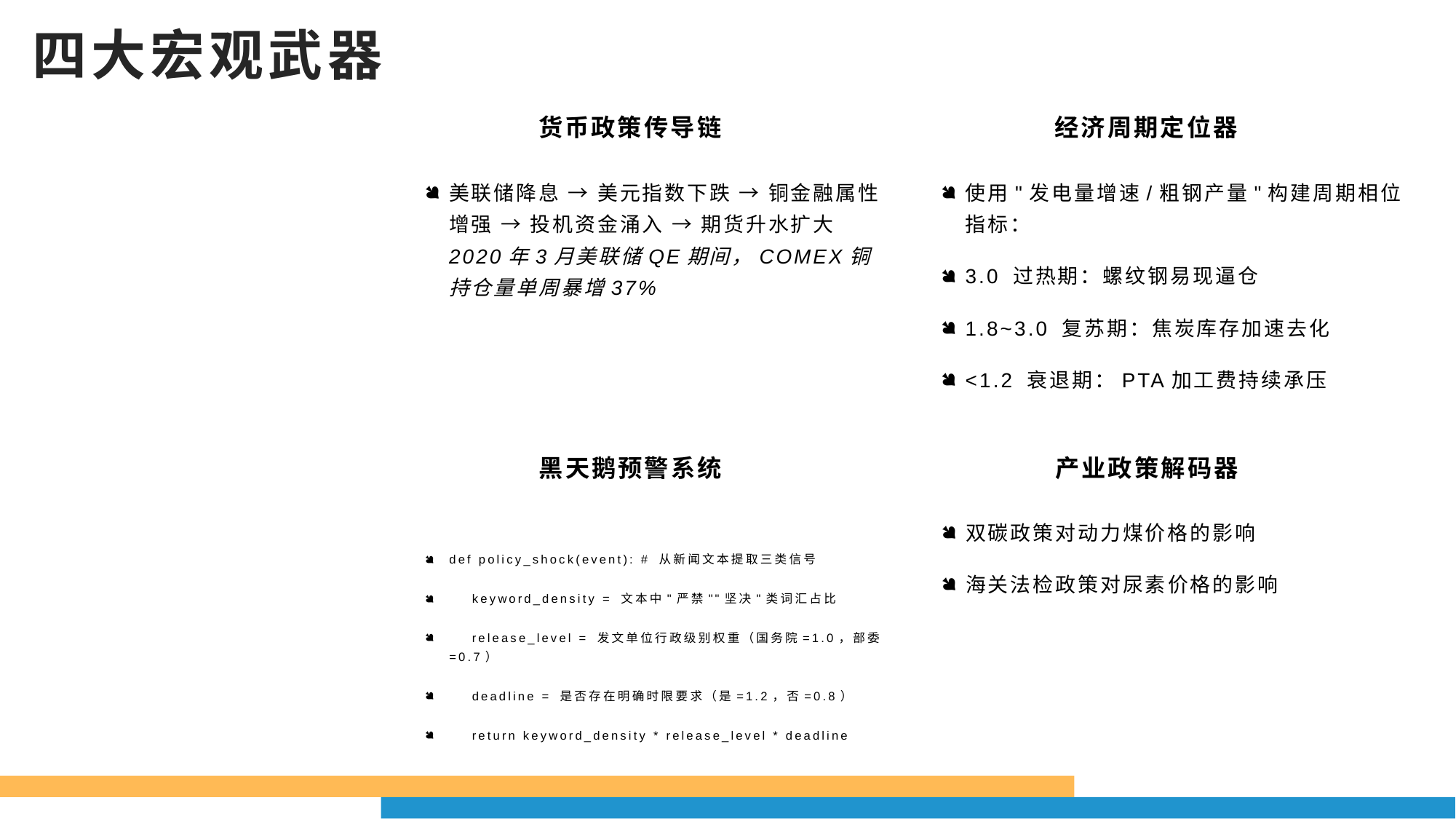

# 四大宏观武器
货币政策传导链
经济周期定位器

美联储降息 → 美元指数下跌 → 铜金融属性增强 → 投机资金涌入 → 期货升水扩大
2020年3月美联储QE期间，COMEX铜持仓量单周暴增37%
使用"发电量增速/粗钢产量"构建周期相位指标：
3.0 过热期：螺纹钢易现逼仓
1.8~3.0 复苏期：焦炭库存加速去化
<1.2 衰退期：PTA加工费持续承压
黑天鹅预警系统
产业政策解码器

def policy_shock(event): # 从新闻文本提取三类信号
    keyword_density = 文本中"严禁""坚决"类词汇占比
    release_level = 发文单位行政级别权重（国务院=1.0，部委=0.7）
    deadline = 是否存在明确时限要求（是=1.2，否=0.8）
    return keyword_density * release_level * deadline

双碳政策对动力煤价格的影响
海关法检政策对尿素价格的影响